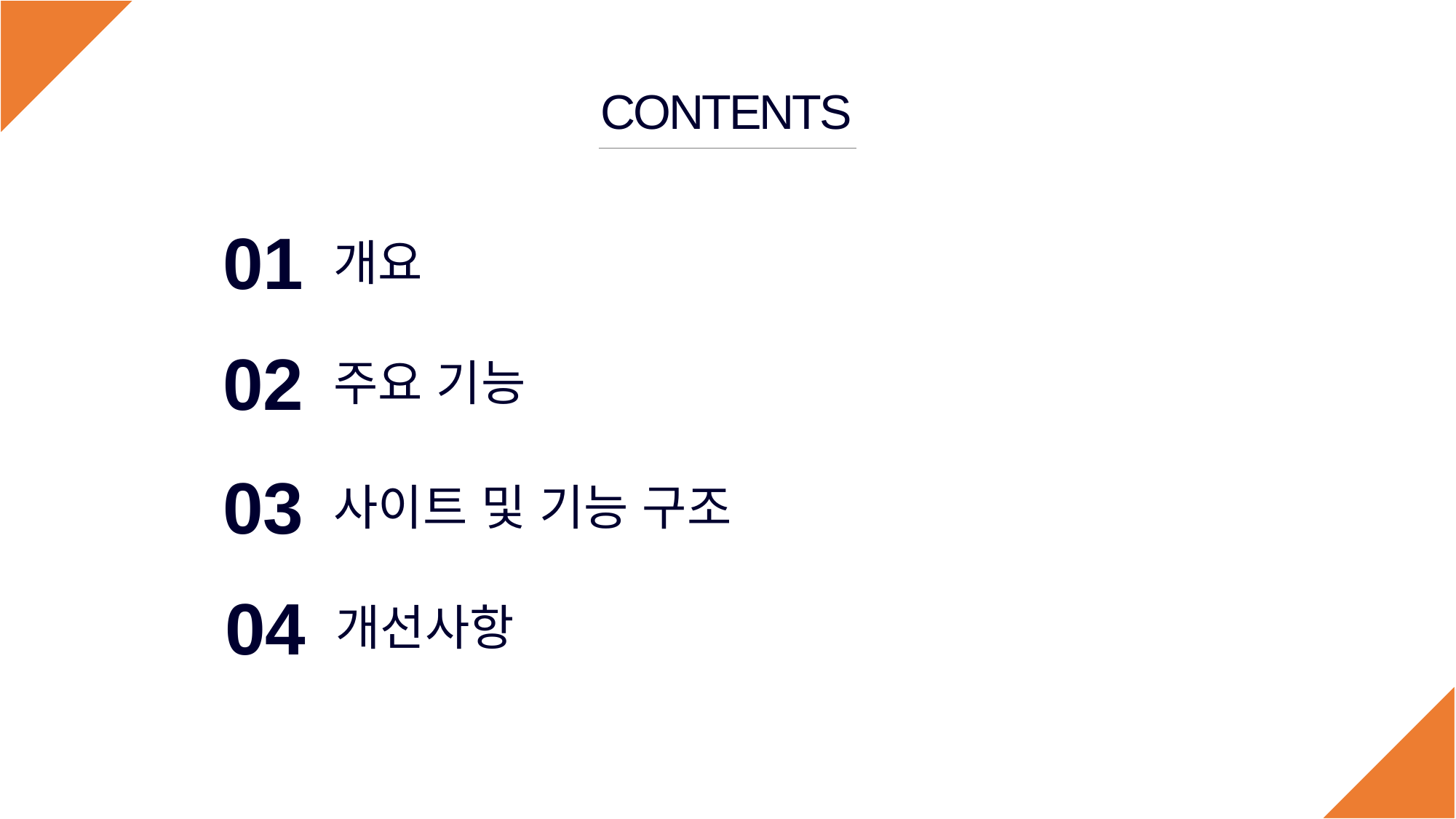

CONTENTS
01
개요
02
주요 기능
03
사이트 및 기능 구조
04
개선사항